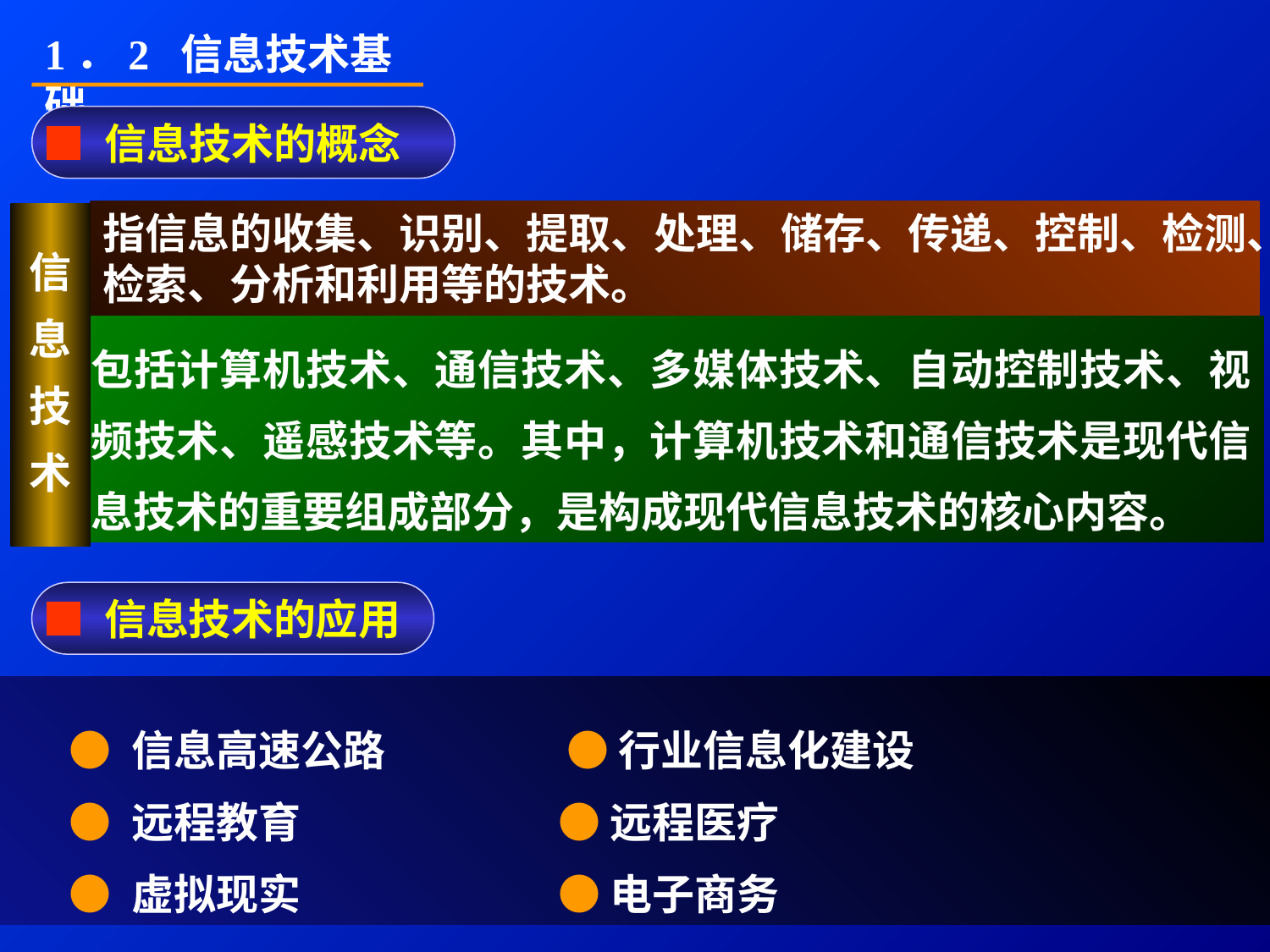

1．2  信息技术基础

■ 信息技术的概念
指信息的收集、识别、提取、处理、储存、传递、控制、检测、检索、分析和利用等的技术。
信
息
技
术
包括计算机技术、通信技术、多媒体技术、自动控制技术、视频技术、遥感技术等。其中，计算机技术和通信技术是现代信息技术的重要组成部分，是构成现代信息技术的核心内容。
■ 信息技术的应用
      ● 信息高速公路                   ● 行业信息化建设
      ● 远程教育                           ● 远程医疗
      ● 虚拟现实                           ● 电子商务